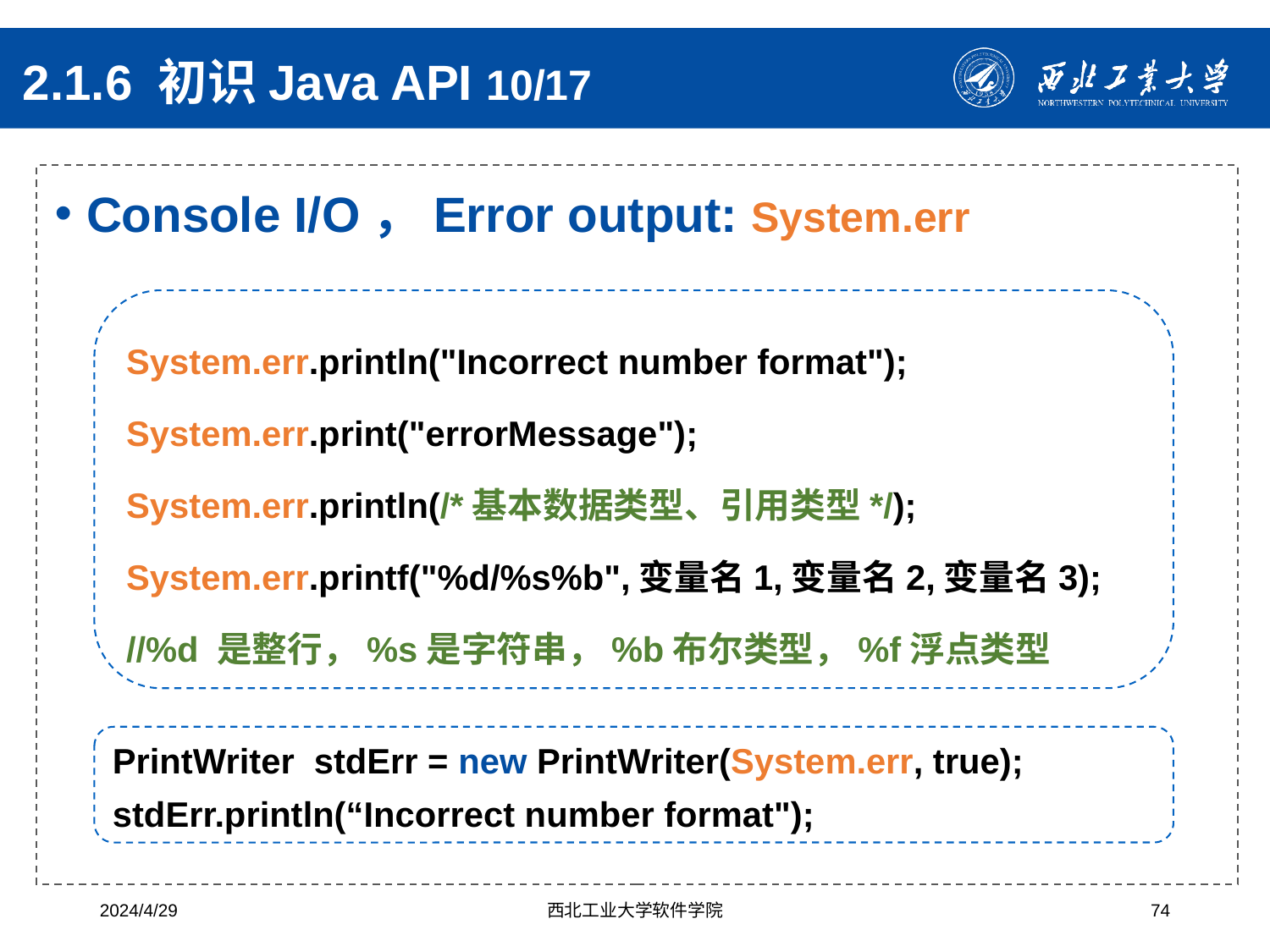

# 2.1.6 初识Java API 10/17
Console I/O，Error output: System.err

System.err.println("Incorrect number format");
System.err.print("errorMessage");
System.err.println(/*基本数据类型、引用类型*/);
System.err.printf("%d/%s%b",变量名1,变量名2,变量名3);
//%d 是整行，%s是字符串，%b布尔类型，%f浮点类型
PrintWriter  stdErr = new PrintWriter(System.err, true);
stdErr.println(“Incorrect number format");
2024/4/29
西北工业大学软件学院
74